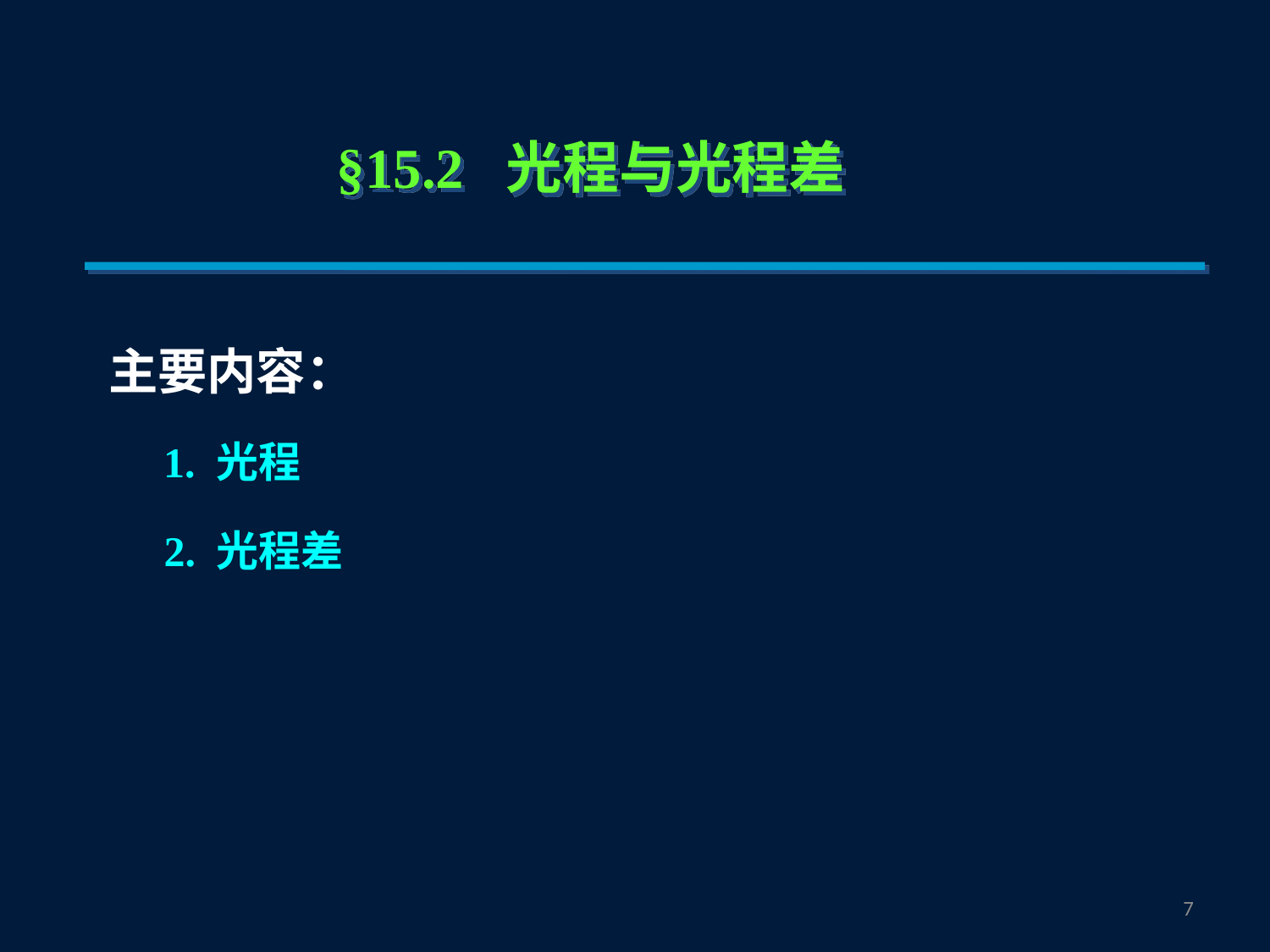

§15.2  光程与光程差

主要内容：
1. 光程
2. 光程差
7